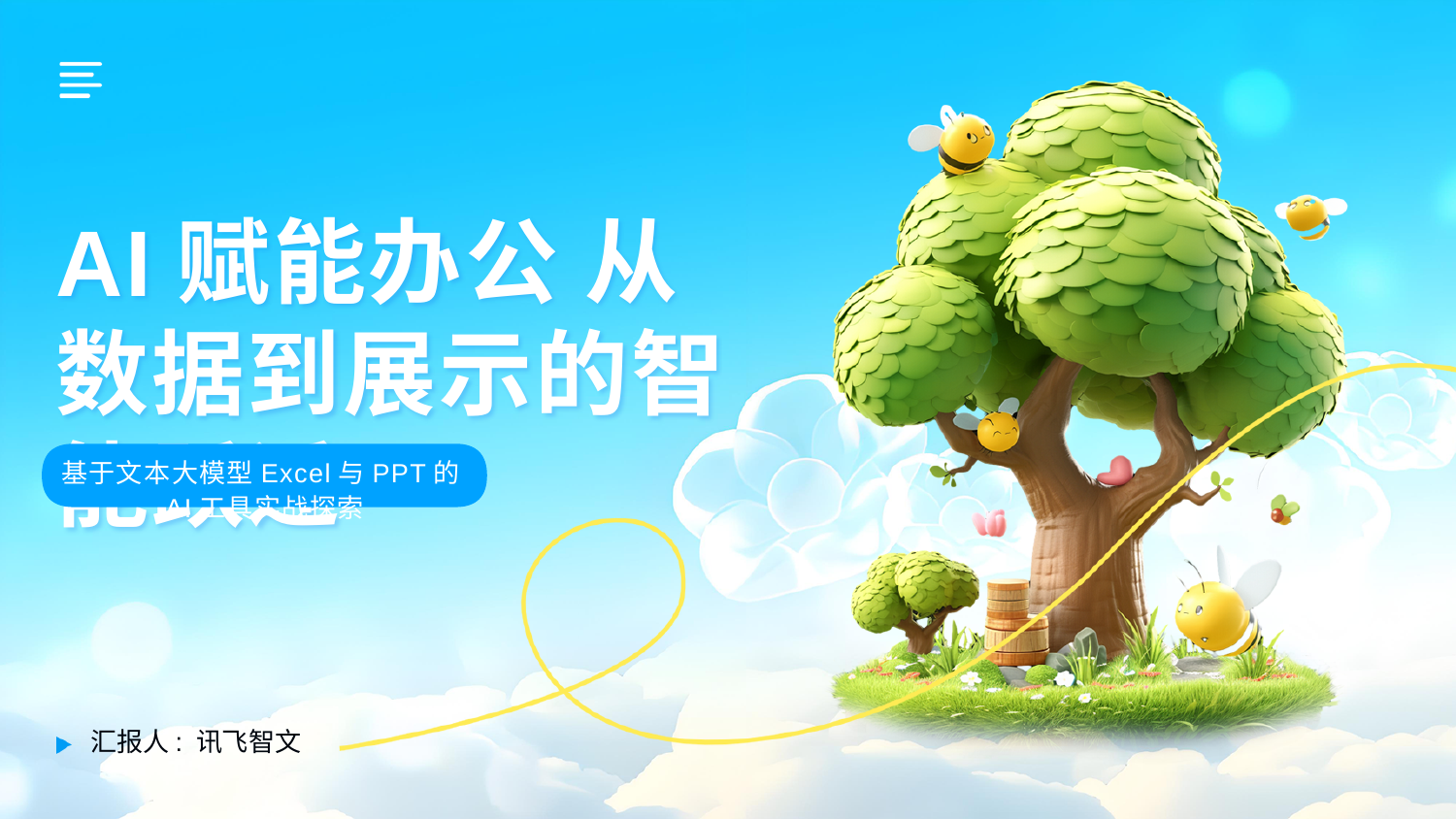

AI赋能办公 从数据到展示的智能跃迁
基于文本大模型Excel与PPT的AI工具实战探索

汇报人: 讯飞智文